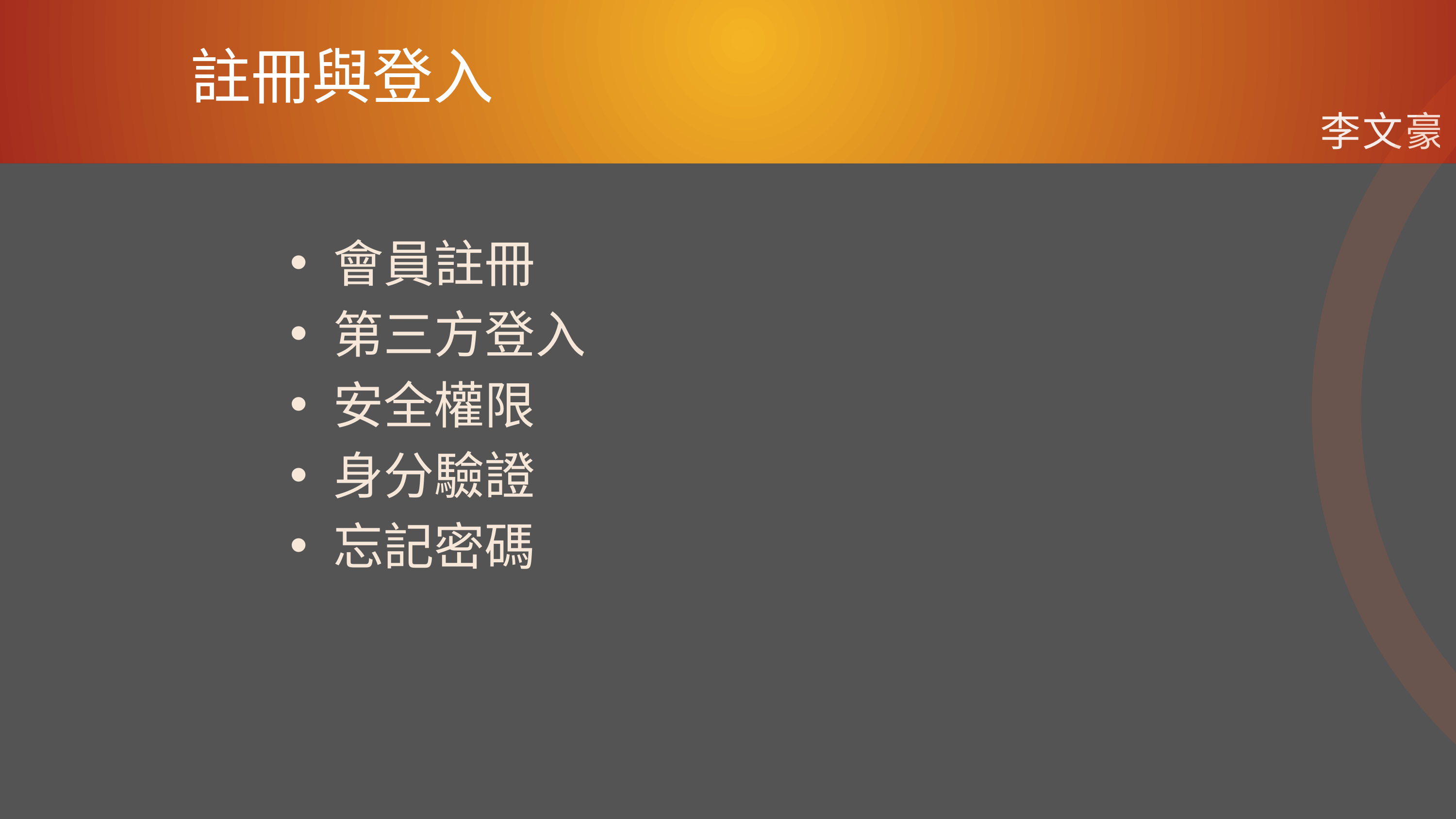

註冊與登入
李文豪
會員註冊
第三方登入
安全權限
身分驗證
忘記密碼